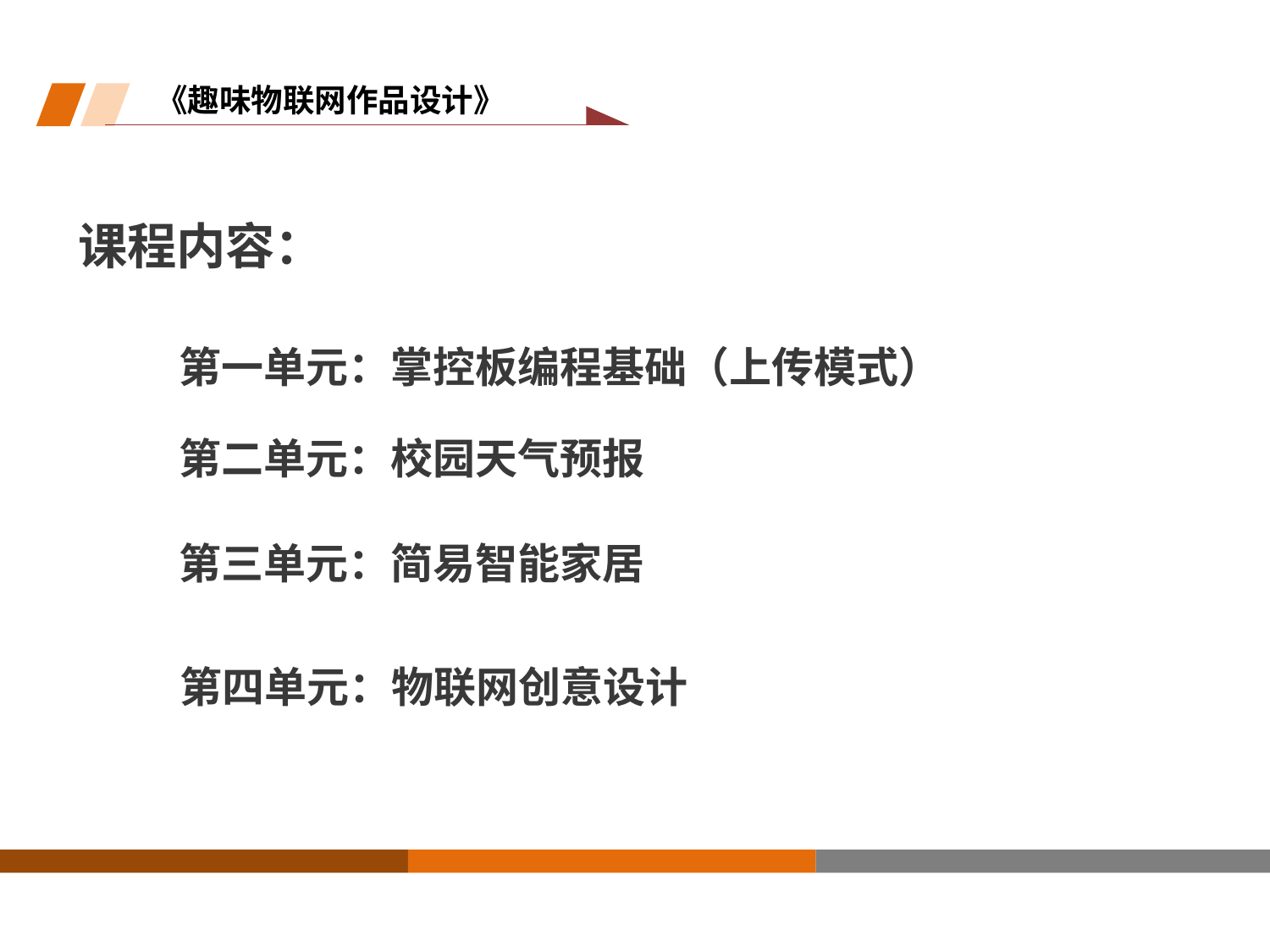

《趣味物联网作品设计》

课程内容：
第一单元：掌控板编程基础（上传模式）
第二单元：校园天气预报
第三单元：简易智能家居
第四单元：物联网创意设计